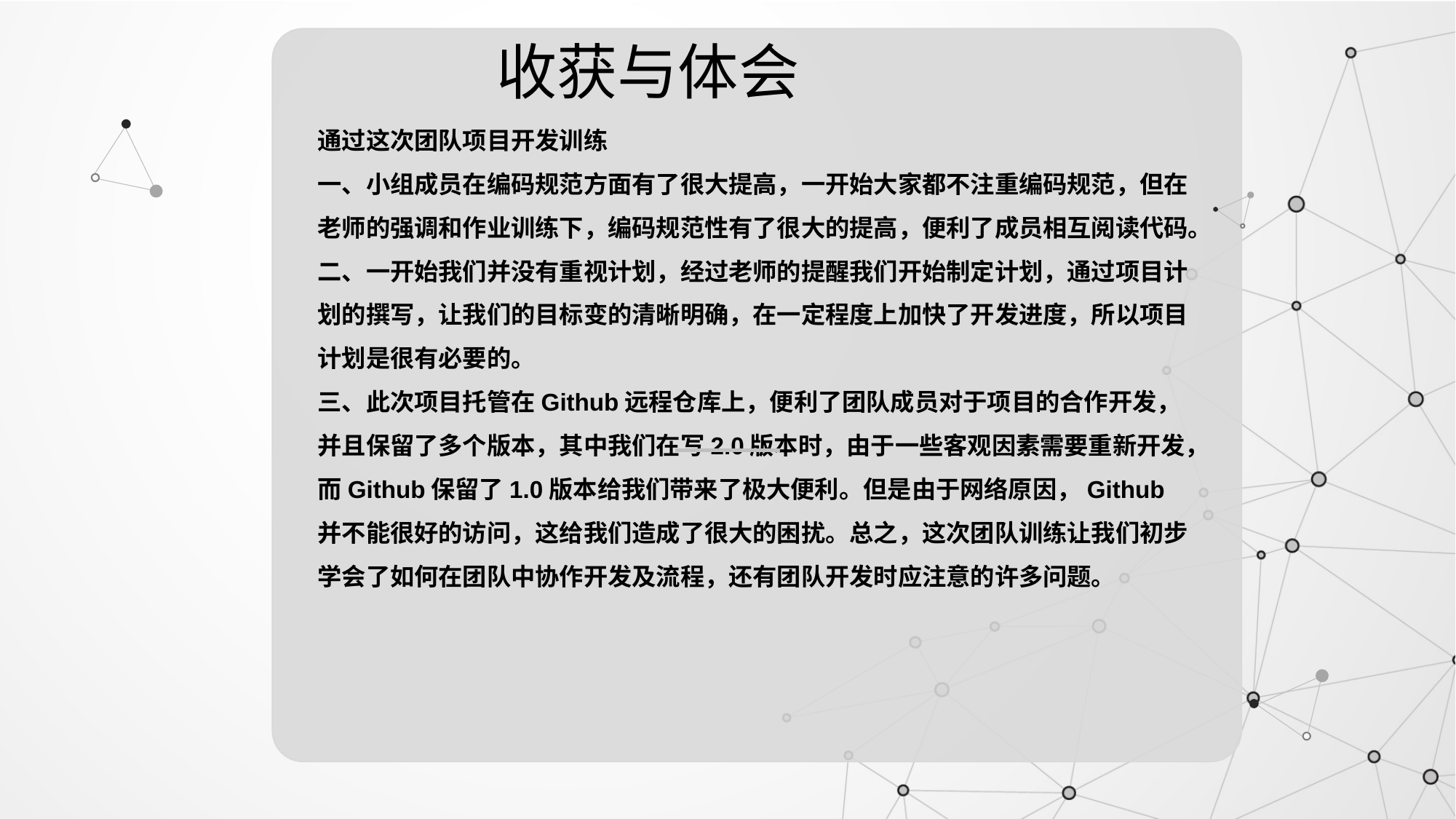

收获与体会
通过这次团队项目开发训练
一、小组成员在编码规范方面有了很大提高，一开始大家都不注重编码规范，但在老师的强调和作业训练下，编码规范性有了很大的提高，便利了成员相互阅读代码。
二、一开始我们并没有重视计划，经过老师的提醒我们开始制定计划，通过项目计划的撰写，让我们的目标变的清晰明确，在一定程度上加快了开发进度，所以项目计划是很有必要的。
三、此次项目托管在Github远程仓库上，便利了团队成员对于项目的合作开发，并且保留了多个版本，其中我们在写2.0版本时，由于一些客观因素需要重新开发，而Github保留了1.0版本给我们带来了极大便利。但是由于网络原因，Github并不能很好的访问，这给我们造成了很大的困扰。总之，这次团队训练让我们初步学会了如何在团队中协作开发及流程，还有团队开发时应注意的许多问题。